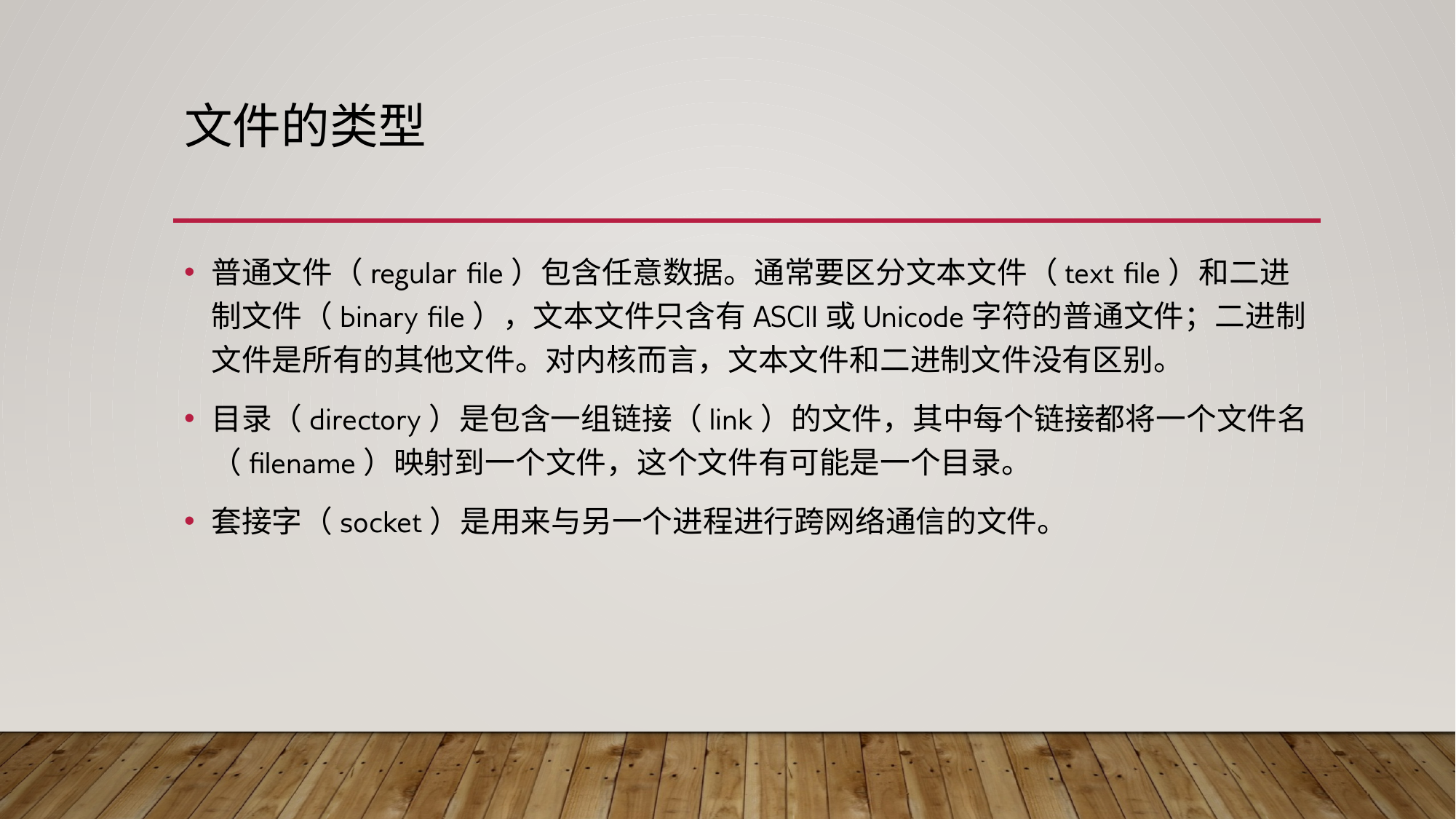

# 文件的类型
普通文件（regular file）包含任意数据。通常要区分文本文件（text file）和二进制文件（binary file），文本文件只含有ASCII或Unicode字符的普通文件；二进制文件是所有的其他文件。对内核而言，文本文件和二进制文件没有区别。
目录（directory）是包含一组链接（link）的文件，其中每个链接都将一个文件名（filename）映射到一个文件，这个文件有可能是一个目录。
套接字（socket）是用来与另一个进程进行跨网络通信的文件。